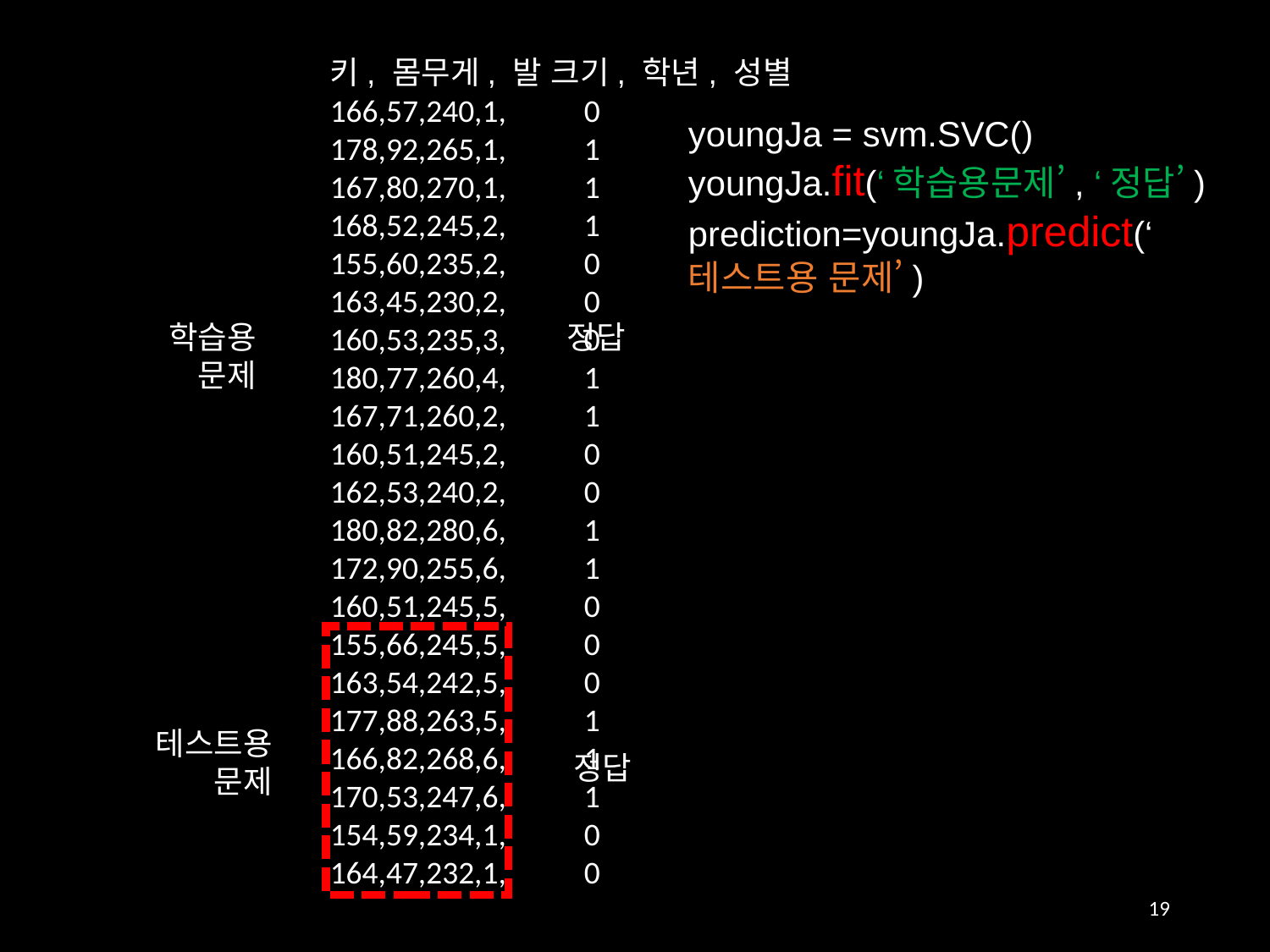

키, 몸무게, 발 크기, 학년, 성별
166,57,240,1, 	0
178,92,265,1, 	1
167,80,270,1, 	1
168,52,245,2, 	1
155,60,235,2, 	0
163,45,230,2, 	0
160,53,235,3, 	0
180,77,260,4, 	1
167,71,260,2, 	1
160,51,245,2,	0
162,53,240,2,	0
180,82,280,6,	1
172,90,255,6,	1
160,51,245,5,	0
155,66,245,5,	0
163,54,242,5,	0
177,88,263,5,	1
166,82,268,6,	1
170,53,247,6,	1
154,59,234,1,	0
164,47,232,1,	0
youngJa = svm.SVC()
youngJa.fit(‘학습용문제’, ‘정답’)
prediction=youngJa.predict(‘테스트용 문제’)
학습용
문제
정답

테스트용
문제
정답
19